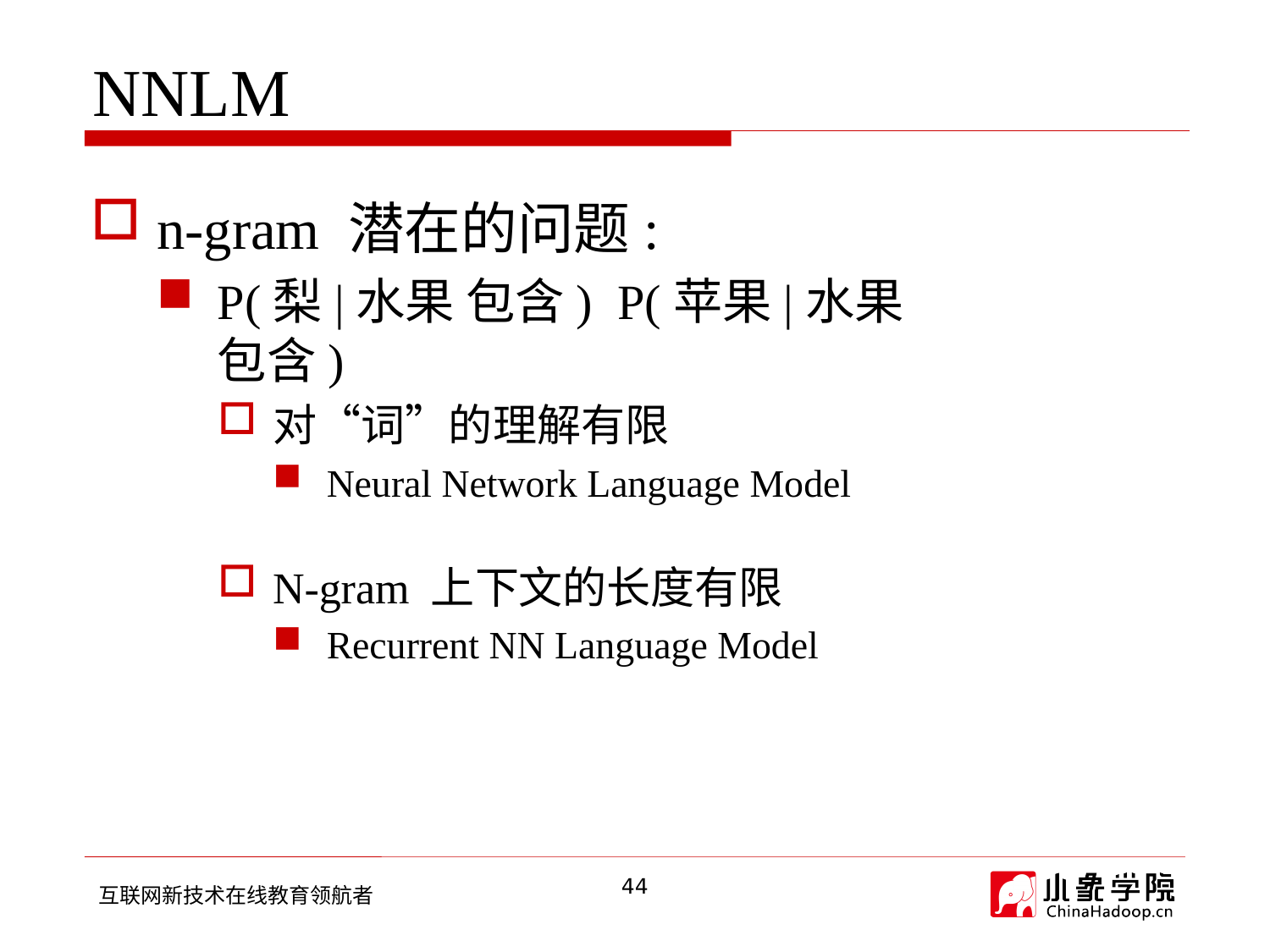

# NNLM
n-gram 潜在的问题:
P(梨|水果 包含)  P(苹果|水果 包含)
对“词”的理解有限
Neural Network Language Model
N-gram 上下文的长度有限
Recurrent NN Language Model
44